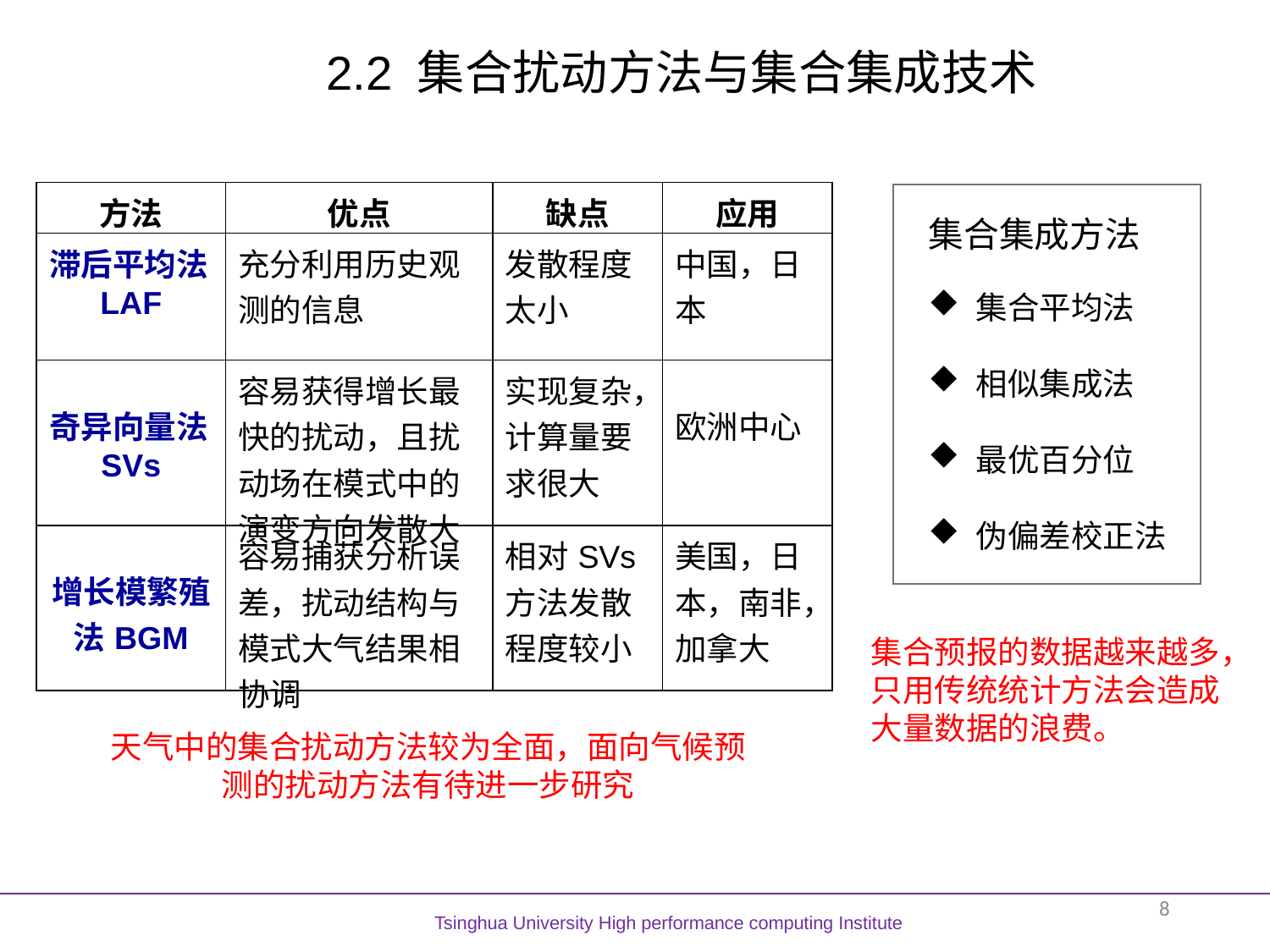

2.2 集合扰动方法与集合集成技术
| 方法 | 优点 | 缺点 | 应用 |
| --- | --- | --- | --- |
| 滞后平均法LAF | 充分利用历史观测的信息 | 发散程度太小 | 中国，日本 |
| 奇异向量法SVs | 容易获得增长最快的扰动，且扰动场在模式中的演变方向发散大 | 实现复杂，计算量要求很大 | 欧洲中心 |
| 增长模繁殖法BGM | 容易捕获分析误差，扰动结构与模式大气结果相协调 | 相对SVs方法发散程度较小 | 美国，日本，南非，加拿大 |

集合集成方法
集合平均法

相似集成法

最优百分位

伪偏差校正法

集合预报的数据越来越多，只用传统统计方法会造成大量数据的浪费。
天气中的集合扰动方法较为全面，面向气候预测的扰动方法有待进一步研究
8
Tsinghua University High performance computing Institute